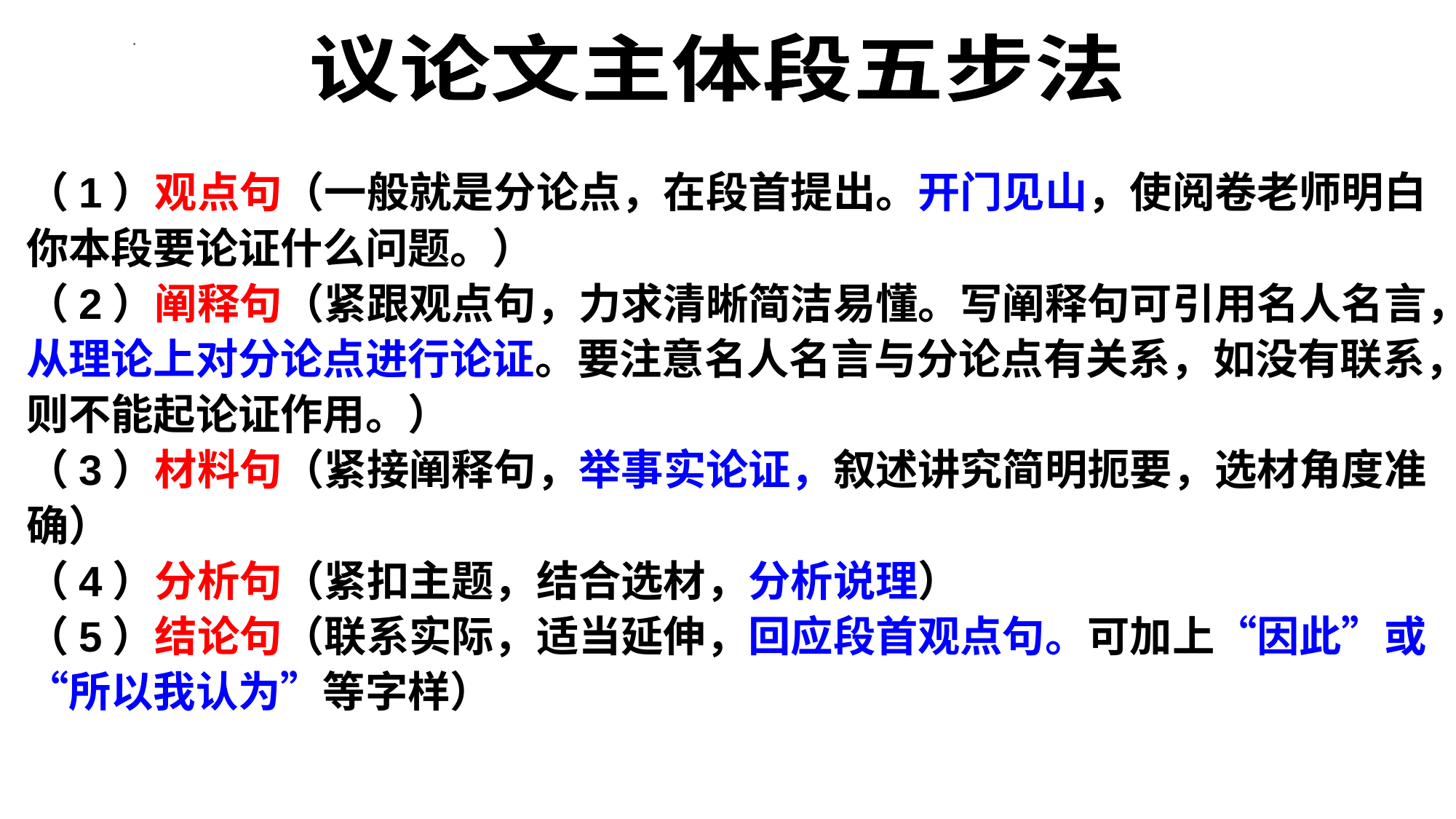

议论文主体段五步法
（1）观点句（一般就是分论点，在段首提出。开门见山，使阅卷老师明白你本段要论证什么问题。）
（2）阐释句（紧跟观点句，力求清晰简洁易懂。写阐释句可引用名人名言，从理论上对分论点进行论证。要注意名人名言与分论点有关系，如没有联系，则不能起论证作用。）
（3）材料句（紧接阐释句，举事实论证，叙述讲究简明扼要，选材角度准确）
（4）分析句（紧扣主题，结合选材，分析说理）
（5）结论句（联系实际，适当延伸，回应段首观点句。可加上“因此”或“所以我认为”等字样）